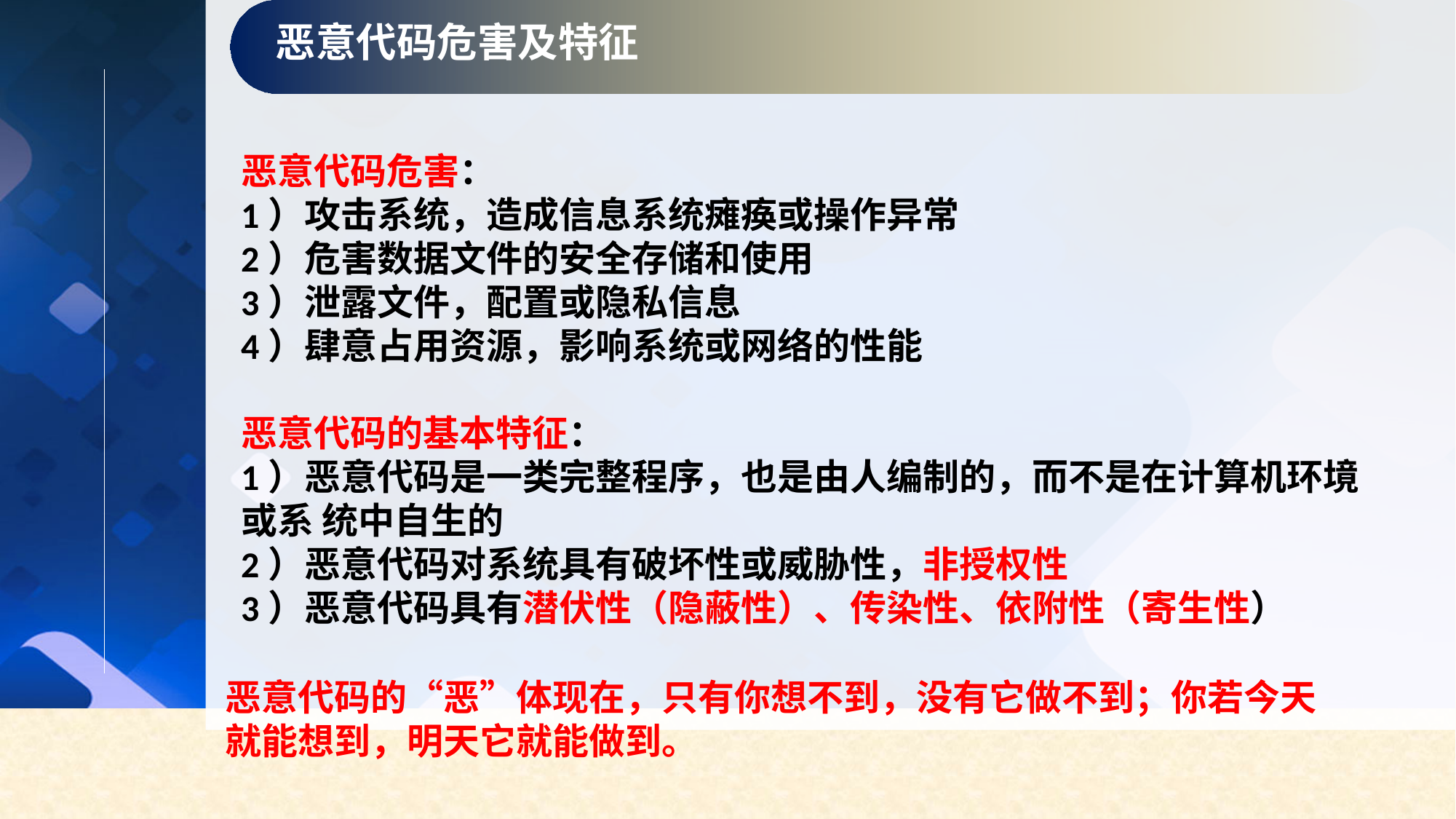

恶意代码危害及特征
恶意代码危害：
1）攻击系统，造成信息系统瘫痪或操作异常
2）危害数据文件的安全存储和使用
3）泄露文件，配置或隐私信息
4）肆意占用资源，影响系统或网络的性能

恶意代码的基本特征：
1）恶意代码是一类完整程序，也是由人编制的，而不是在计算机环境或系 统中自生的
2）恶意代码对系统具有破坏性或威胁性，非授权性
3）恶意代码具有潜伏性（隐蔽性）、传染性、依附性（寄生性）
恶意代码的“恶”体现在，只有你想不到，没有它做不到；你若今天就能想到，明天它就能做到。